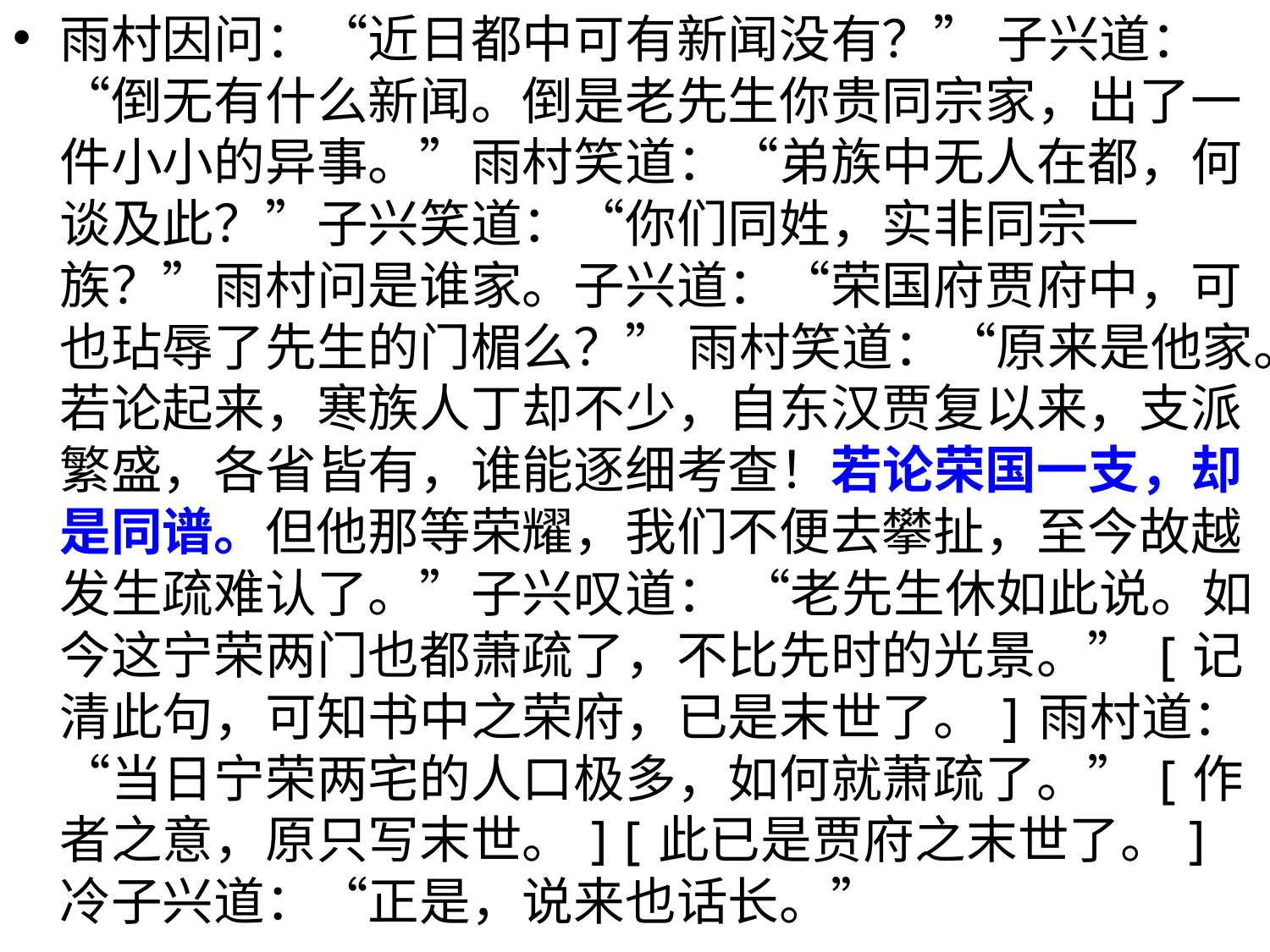

雨村因问：“近日都中可有新闻没有？” 子兴道：“倒无有什么新闻。倒是老先生你贵同宗家，出了一件小小的异事。”雨村笑道：“弟族中无人在都，何谈及此？”子兴笑道：“你们同姓，实非同宗一族？”雨村问是谁家。子兴道：“荣国府贾府中，可也玷辱了先生的门楣么？” 雨村笑道：“原来是他家。若论起来，寒族人丁却不少，自东汉贾复以来，支派繁盛，各省皆有，谁能逐细考查！若论荣国一支，却是同谱。但他那等荣耀，我们不便去攀扯，至今故越发生疏难认了。”子兴叹道： “老先生休如此说。如今这宁荣两门也都萧疏了，不比先时的光景。”[记清此句，可知书中之荣府，已是末世了。]雨村道：“当日宁荣两宅的人口极多，如何就萧疏了。”[作者之意，原只写末世。][此已是贾府之末世了。]冷子兴道：“正是，说来也话长。”